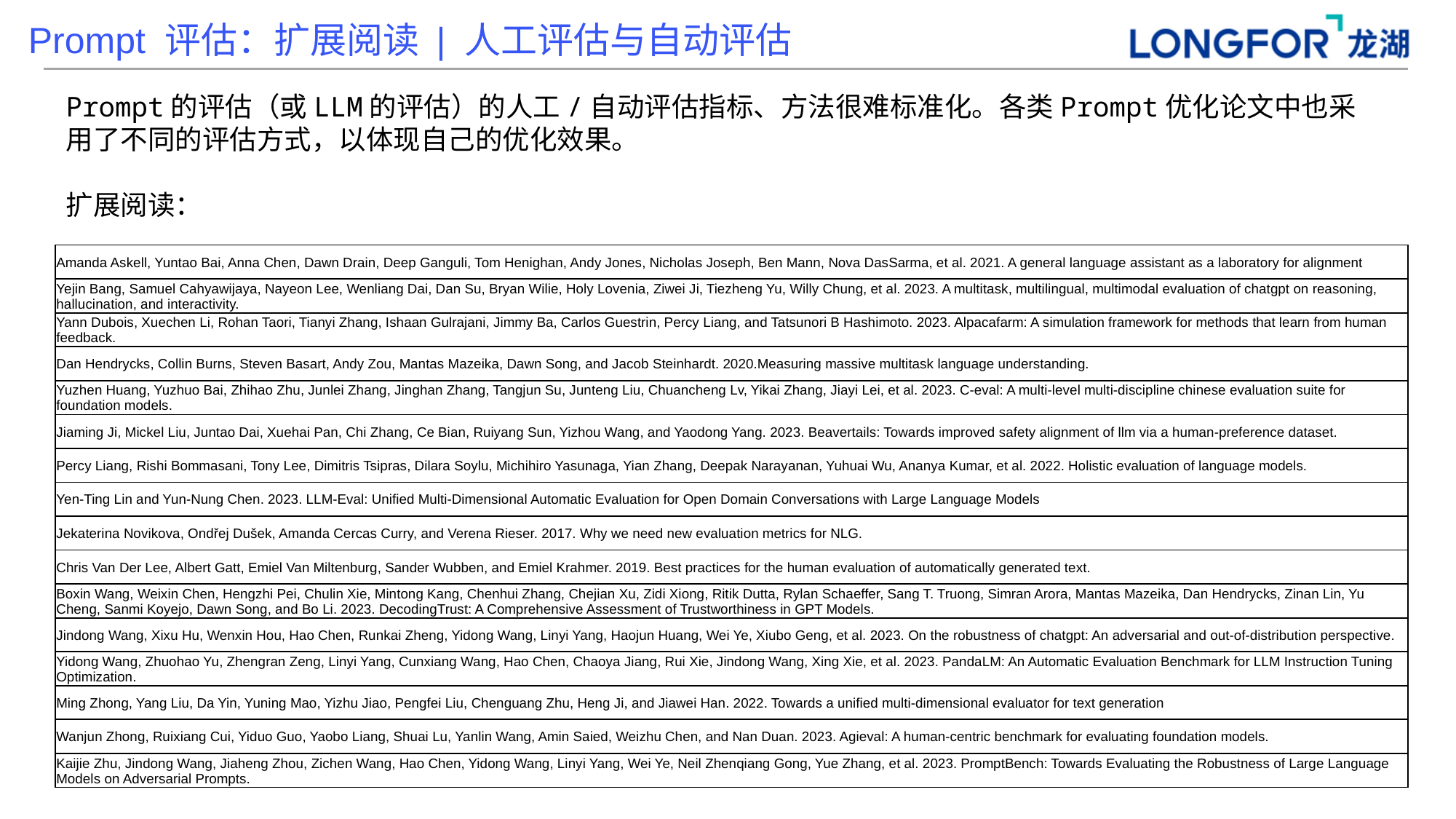

Prompt 评估：扩展阅读 | 人工评估与自动评估
Prompt的评估（或LLM的评估）的人工/自动评估指标、方法很难标准化。各类Prompt优化论文中也采用了不同的评估方式，以体现自己的优化效果。

扩展阅读：
| Amanda Askell, Yuntao Bai, Anna Chen, Dawn Drain, Deep Ganguli, Tom Henighan, Andy Jones, Nicholas Joseph, Ben Mann, Nova DasSarma, et al. 2021. A general language assistant as a laboratory for alignment |
| --- |
| Yejin Bang, Samuel Cahyawijaya, Nayeon Lee, Wenliang Dai, Dan Su, Bryan Wilie, Holy Lovenia, Ziwei Ji, Tiezheng Yu, Willy Chung, et al. 2023. A multitask, multilingual, multimodal evaluation of chatgpt on reasoning, hallucination, and interactivity. |
| Yann Dubois, Xuechen Li, Rohan Taori, Tianyi Zhang, Ishaan Gulrajani, Jimmy Ba, Carlos Guestrin, Percy Liang, and Tatsunori B Hashimoto. 2023. Alpacafarm: A simulation framework for methods that learn from human feedback. |
| Dan Hendrycks, Collin Burns, Steven Basart, Andy Zou, Mantas Mazeika, Dawn Song, and Jacob Steinhardt. 2020.Measuring massive multitask language understanding. |
| Yuzhen Huang, Yuzhuo Bai, Zhihao Zhu, Junlei Zhang, Jinghan Zhang, Tangjun Su, Junteng Liu, Chuancheng Lv, Yikai Zhang, Jiayi Lei, et al. 2023. C-eval: A multi-level multi-discipline chinese evaluation suite for foundation models. |
| Jiaming Ji, Mickel Liu, Juntao Dai, Xuehai Pan, Chi Zhang, Ce Bian, Ruiyang Sun, Yizhou Wang, and Yaodong Yang. 2023. Beavertails: Towards improved safety alignment of llm via a human-preference dataset. |
| Percy Liang, Rishi Bommasani, Tony Lee, Dimitris Tsipras, Dilara Soylu, Michihiro Yasunaga, Yian Zhang, Deepak Narayanan, Yuhuai Wu, Ananya Kumar, et al. 2022. Holistic evaluation of language models. |
| Yen-Ting Lin and Yun-Nung Chen. 2023. LLM-Eval: Unified Multi-Dimensional Automatic Evaluation for Open Domain Conversations with Large Language Models |
| Jekaterina Novikova, Ondřej Dušek, Amanda Cercas Curry, and Verena Rieser. 2017. Why we need new evaluation metrics for NLG. |
| Chris Van Der Lee, Albert Gatt, Emiel Van Miltenburg, Sander Wubben, and Emiel Krahmer. 2019. Best practices for the human evaluation of automatically generated text. |
| Boxin Wang, Weixin Chen, Hengzhi Pei, Chulin Xie, Mintong Kang, Chenhui Zhang, Chejian Xu, Zidi Xiong, Ritik Dutta, Rylan Schaeffer, Sang T. Truong, Simran Arora, Mantas Mazeika, Dan Hendrycks, Zinan Lin, Yu Cheng, Sanmi Koyejo, Dawn Song, and Bo Li. 2023. DecodingTrust: A Comprehensive Assessment of Trustworthiness in GPT Models. |
| Jindong Wang, Xixu Hu, Wenxin Hou, Hao Chen, Runkai Zheng, Yidong Wang, Linyi Yang, Haojun Huang, Wei Ye, Xiubo Geng, et al. 2023. On the robustness of chatgpt: An adversarial and out-of-distribution perspective. |
| Yidong Wang, Zhuohao Yu, Zhengran Zeng, Linyi Yang, Cunxiang Wang, Hao Chen, Chaoya Jiang, Rui Xie, Jindong Wang, Xing Xie, et al. 2023. PandaLM: An Automatic Evaluation Benchmark for LLM Instruction Tuning Optimization. |
| Ming Zhong, Yang Liu, Da Yin, Yuning Mao, Yizhu Jiao, Pengfei Liu, Chenguang Zhu, Heng Ji, and Jiawei Han. 2022. Towards a unified multi-dimensional evaluator for text generation |
| Wanjun Zhong, Ruixiang Cui, Yiduo Guo, Yaobo Liang, Shuai Lu, Yanlin Wang, Amin Saied, Weizhu Chen, and Nan Duan. 2023. Agieval: A human-centric benchmark for evaluating foundation models. |
| Kaijie Zhu, Jindong Wang, Jiaheng Zhou, Zichen Wang, Hao Chen, Yidong Wang, Linyi Yang, Wei Ye, Neil Zhenqiang Gong, Yue Zhang, et al. 2023. PromptBench: Towards Evaluating the Robustness of Large Language Models on Adversarial Prompts. |